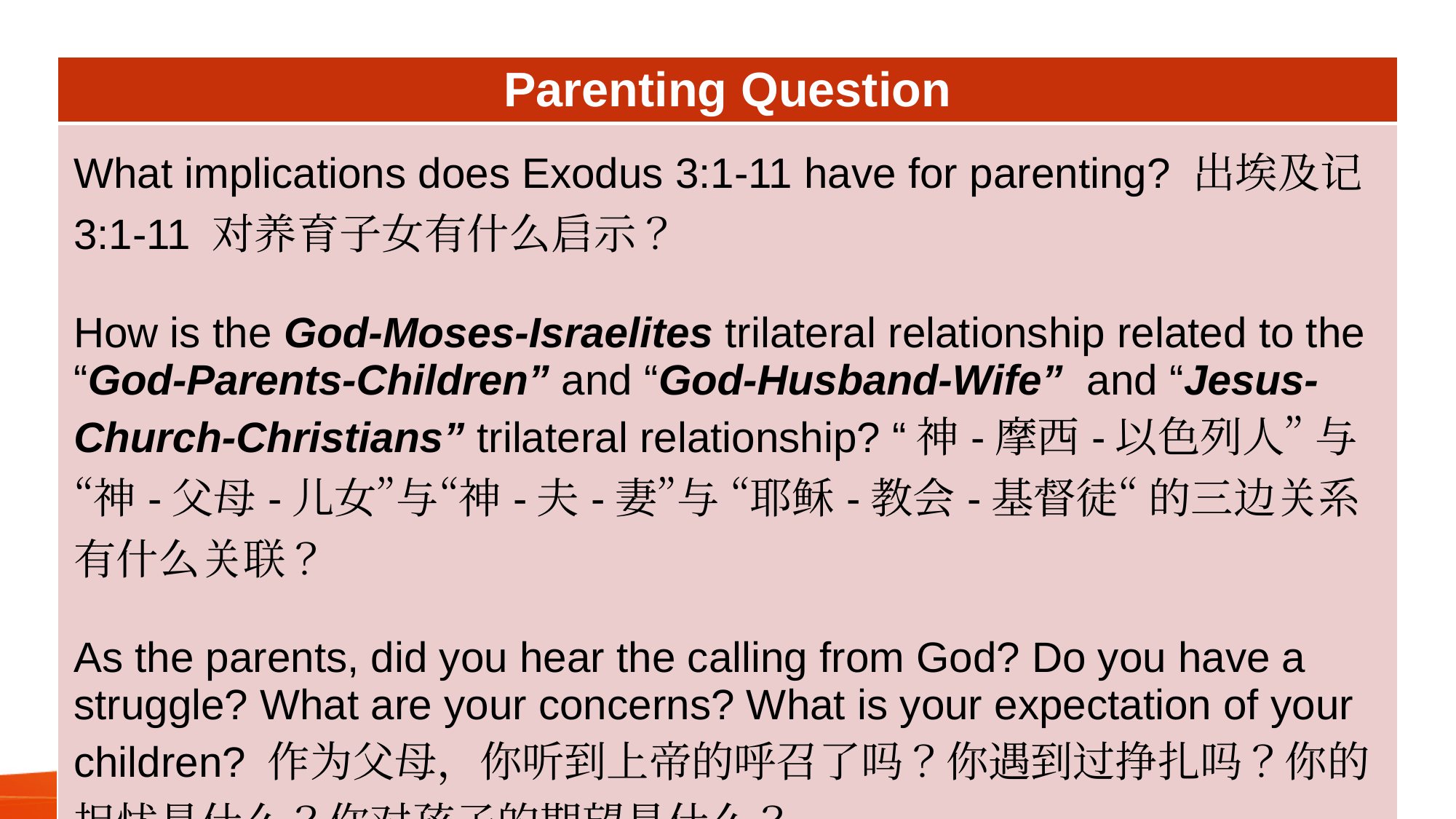

| Parenting Question |
| --- |
| What implications does Exodus 3:1-11 have for parenting? 出埃及记 3:1-11 对养育子女有什么启示？ How is the God-Moses-Israelites trilateral relationship related to the “God-Parents-Children” and “God-Husband-Wife” and “Jesus-Church-Christians” trilateral relationship? “神-摩西-以色列人” 与“神-父母-儿女”与“神-夫-妻”与 “耶稣-教会-基督徒“ 的三边关系有什么关联？ As the parents, did you hear the calling from God? Do you have a struggle? What are your concerns? What is your expectation of your children? 作为父母，你听到上帝的呼召了吗？你遇到过挣扎吗？你的担忧是什么？你对孩子的期望是什么？ |